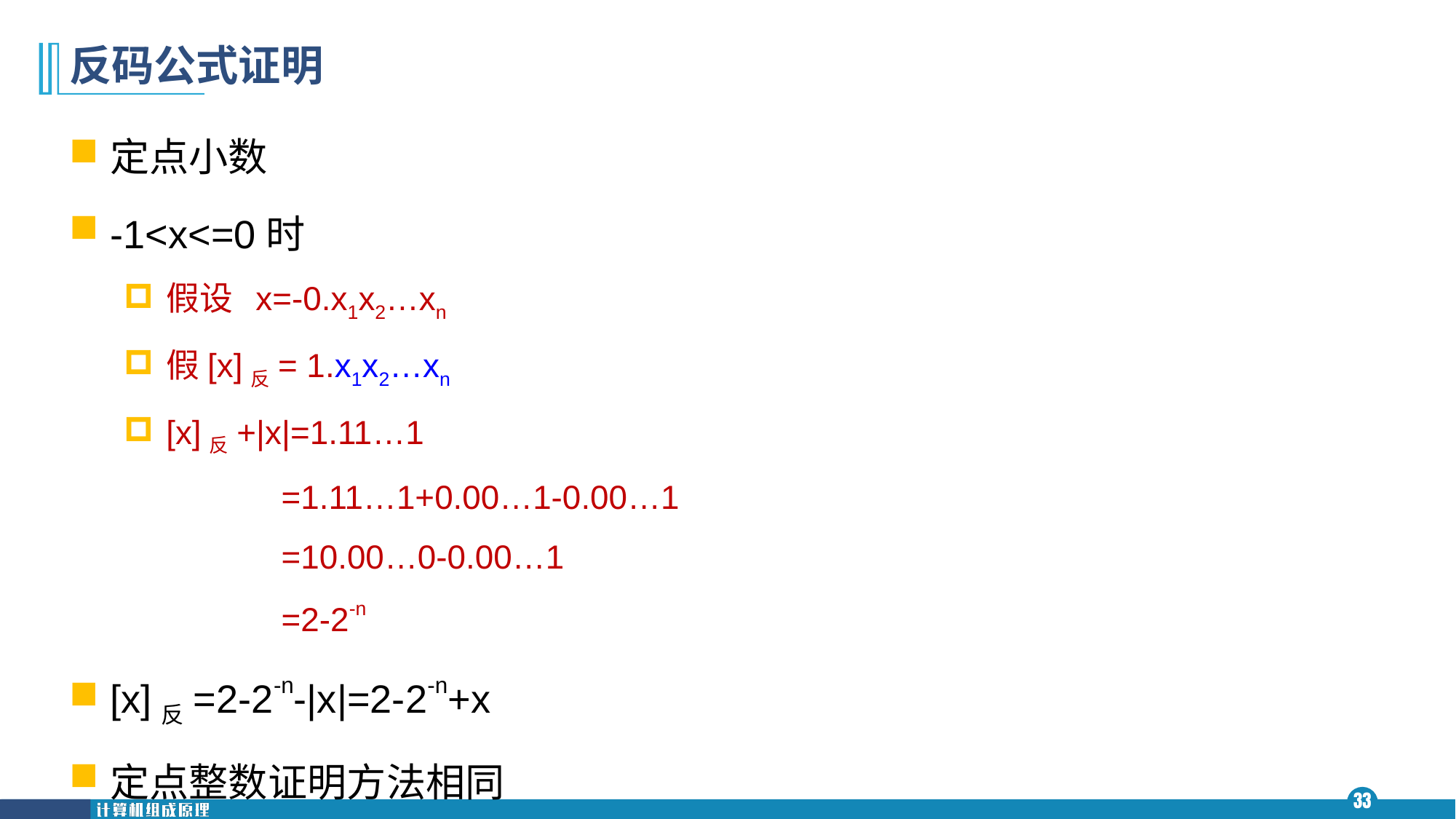

# 反码公式证明
定点小数
-1<x<=0时
假设  x=-0.x1x2…xn
假[x]反= 1.x1x2…xn
[x]反+|x|=1.11…1
                 =1.11…1+0.00…1-0.00…1
                 =10.00…0-0.00…1
                 =2-2-n
[x]反=2-2-n-|x|=2-2-n+x
定点整数证明方法相同